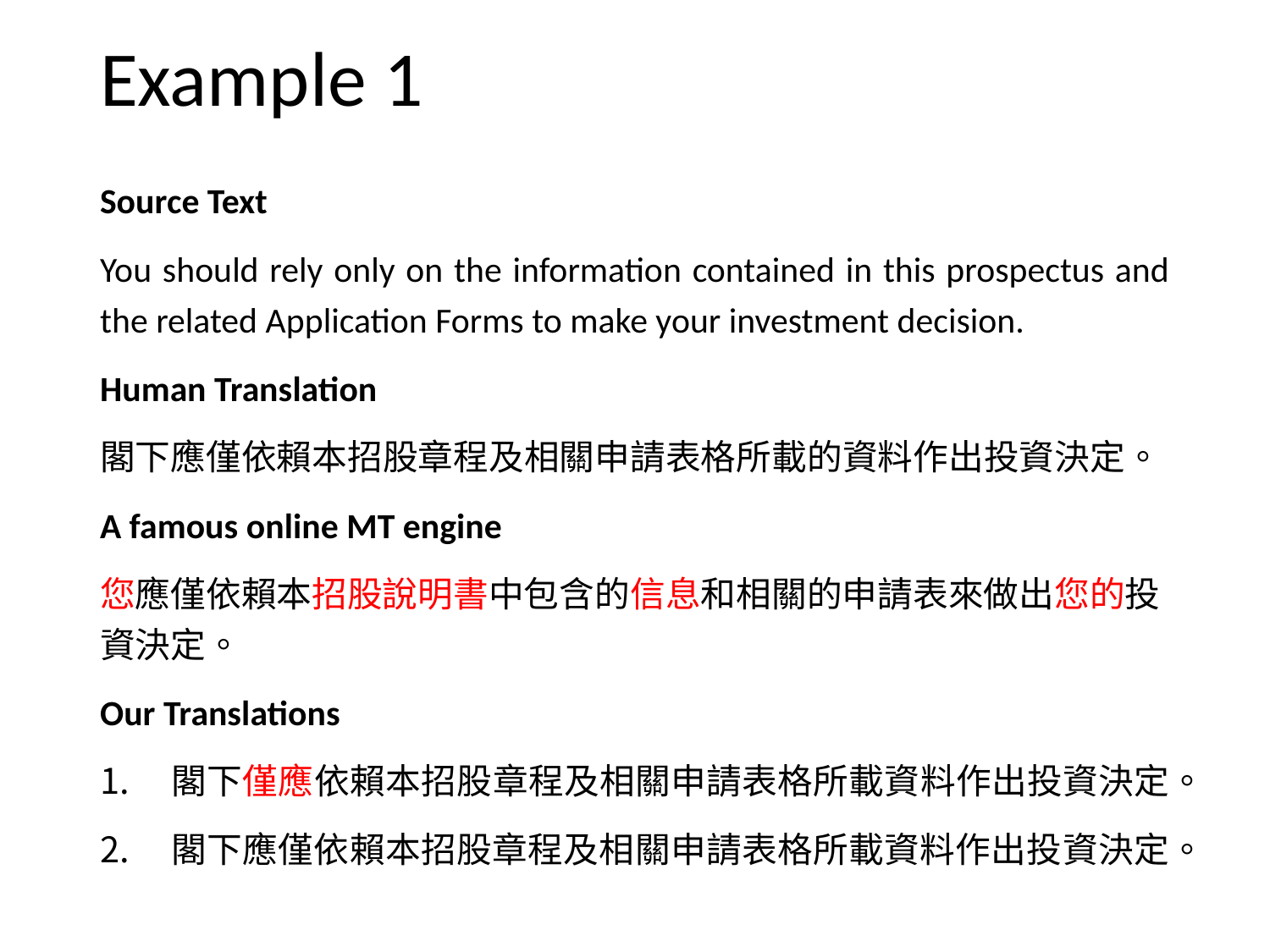

# Example 1
Source Text
You should rely only on the information contained in this prospectus and the related Application Forms to make your investment decision.
Human Translation
閣下應僅依賴本招股章程及相關申請表格所載的資料作出投資決定。
A famous online MT engine
您應僅依賴本招股說明書中包含的信息和相關的申請表來做出您的投資決定。
Our Translations
閣下僅應依賴本招股章程及相關申請表格所載資料作出投資決定。
閣下應僅依賴本招股章程及相關申請表格所載資料作出投資決定。